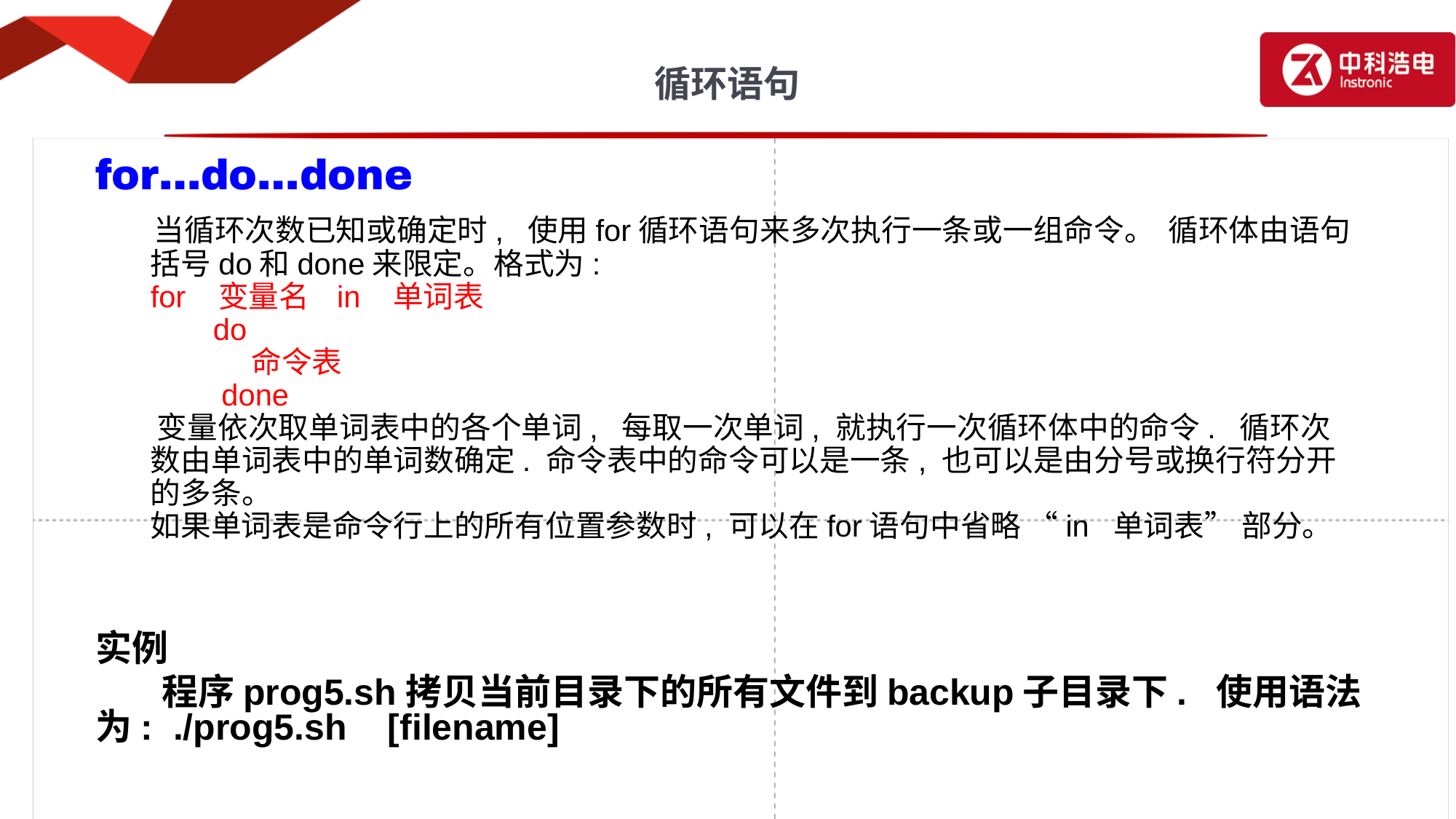

# 循环语句
for…do…done
      当循环次数已知或确定时,  使用for循环语句来多次执行一条或一组命令。  循环体由语句括号do和done来限定。格式为:
	for   变量名   in   单词表
              do
                      命令表
               done
        变量依次取单词表中的各个单词,  每取一次单词, 就执行一次循环体中的命令.  循环次数由单词表中的单词数确定. 命令表中的命令可以是一条, 也可以是由分号或换行符分开的多条。
       如果单词表是命令行上的所有位置参数时, 可以在for语句中省略 “in  单词表” 部分。
实例
       程序prog5.sh拷贝当前目录下的所有文件到backup子目录下.  使用语法为:  ./prog5.sh    [filename]